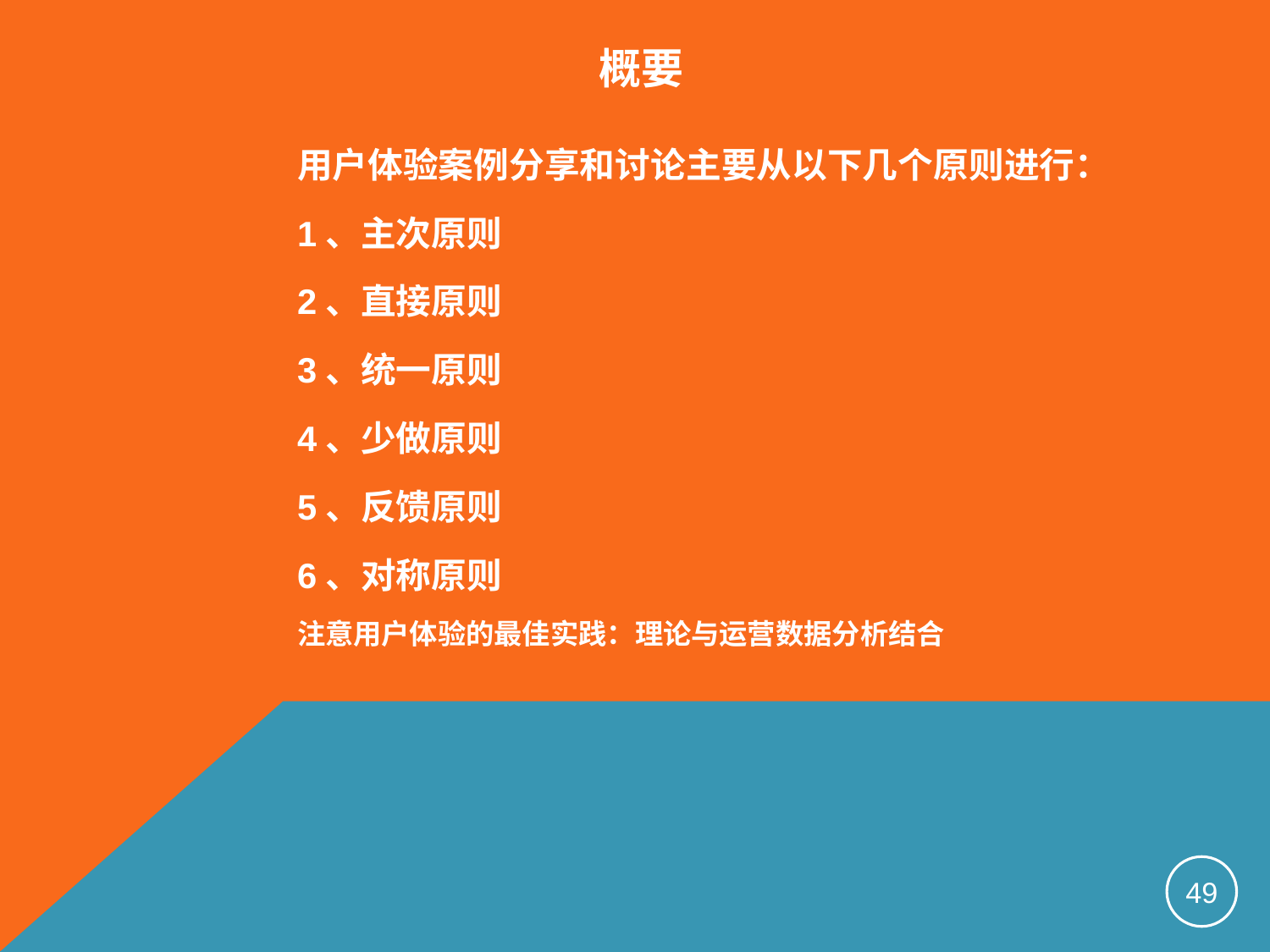

概要
用户体验案例分享和讨论主要从以下几个原则进行：
1、主次原则
2、直接原则
3、统一原则
4、少做原则
5、反馈原则
6、对称原则
注意用户体验的最佳实践：理论与运营数据分析结合
49